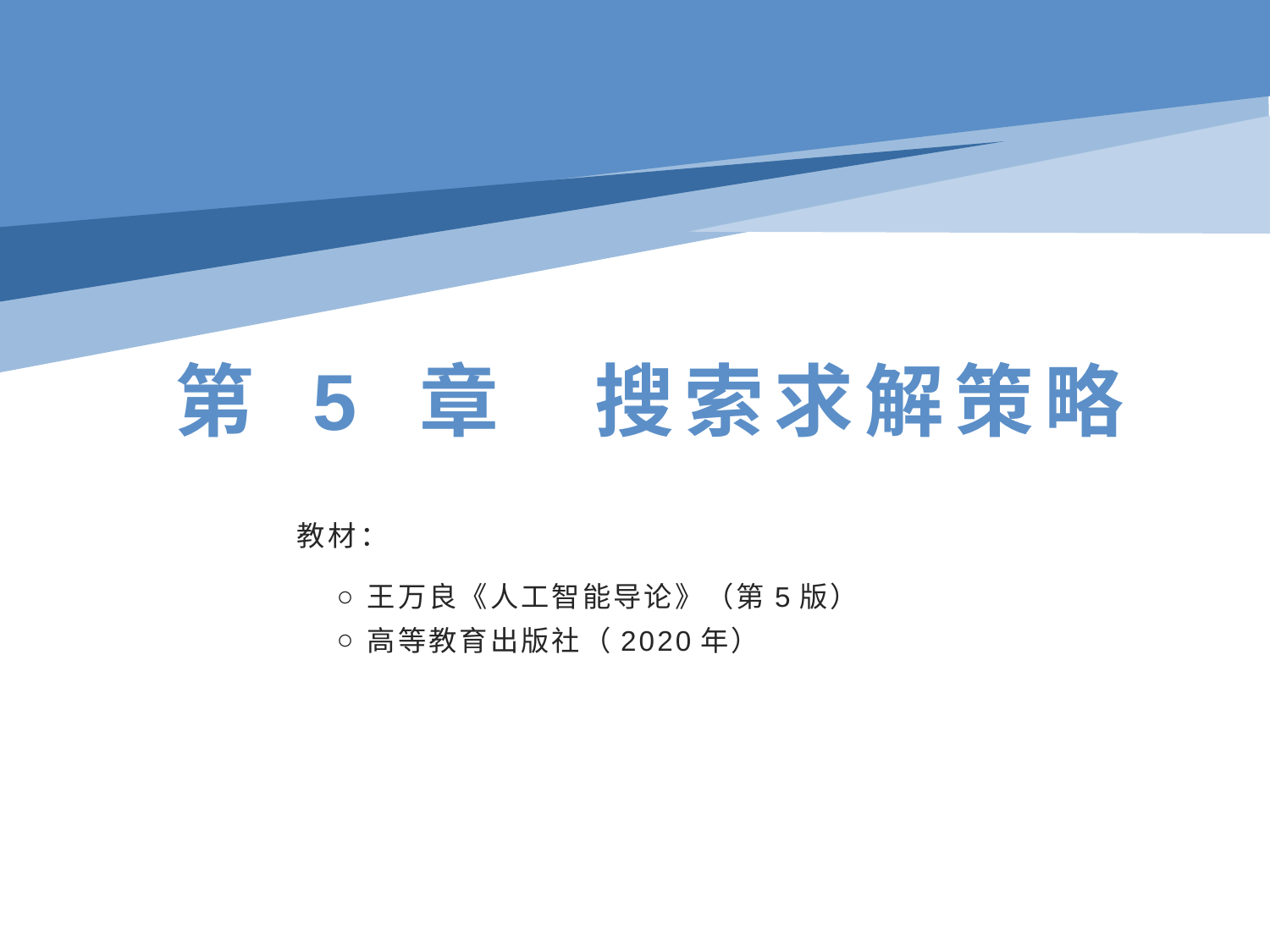

# 第 5 章   搜索求解策略
教材：
王万良《人工智能导论》（第5版）
高等教育出版社（2020年）